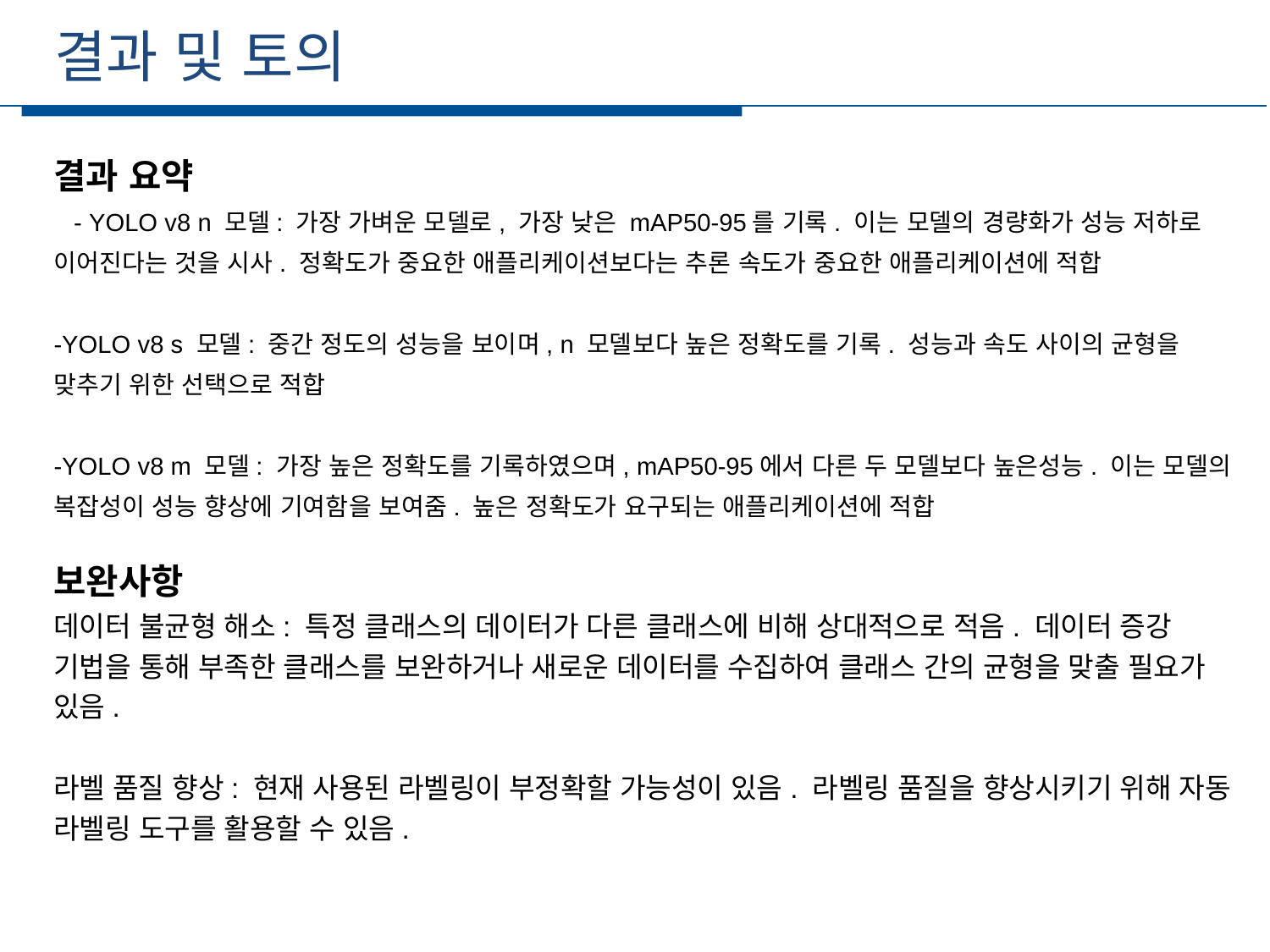

결과 및 토의
세부일정

결과 요약
  - YOLO v8 n 모델: 가장 가벼운 모델로, 가장 낮은 mAP50-95를 기록. 이는 모델의 경량화가 성능 저하로 이어진다는 것을 시사. 정확도가 중요한 애플리케이션보다는 추론 속도가 중요한 애플리케이션에 적합

-YOLO v8 s 모델: 중간 정도의 성능을 보이며, n 모델보다 높은 정확도를 기록. 성능과 속도 사이의 균형을 맞추기 위한 선택으로 적합

-YOLO v8 m 모델: 가장 높은 정확도를 기록하였으며, mAP50-95에서 다른 두 모델보다 높은성능. 이는 모델의 복잡성이 성능 향상에 기여함을 보여줌. 높은 정확도가 요구되는 애플리케이션에 적합

보완사항
데이터 불균형 해소: 특정 클래스의 데이터가 다른 클래스에 비해 상대적으로 적음. 데이터 증강 기법을 통해 부족한 클래스를 보완하거나 새로운 데이터를 수집하여 클래스 간의 균형을 맞출 필요가 있음.

라벨 품질 향상: 현재 사용된 라벨링이 부정확할 가능성이 있음. 라벨링 품질을 향상시키기 위해 자동 라벨링 도구를 활용할 수 있음.